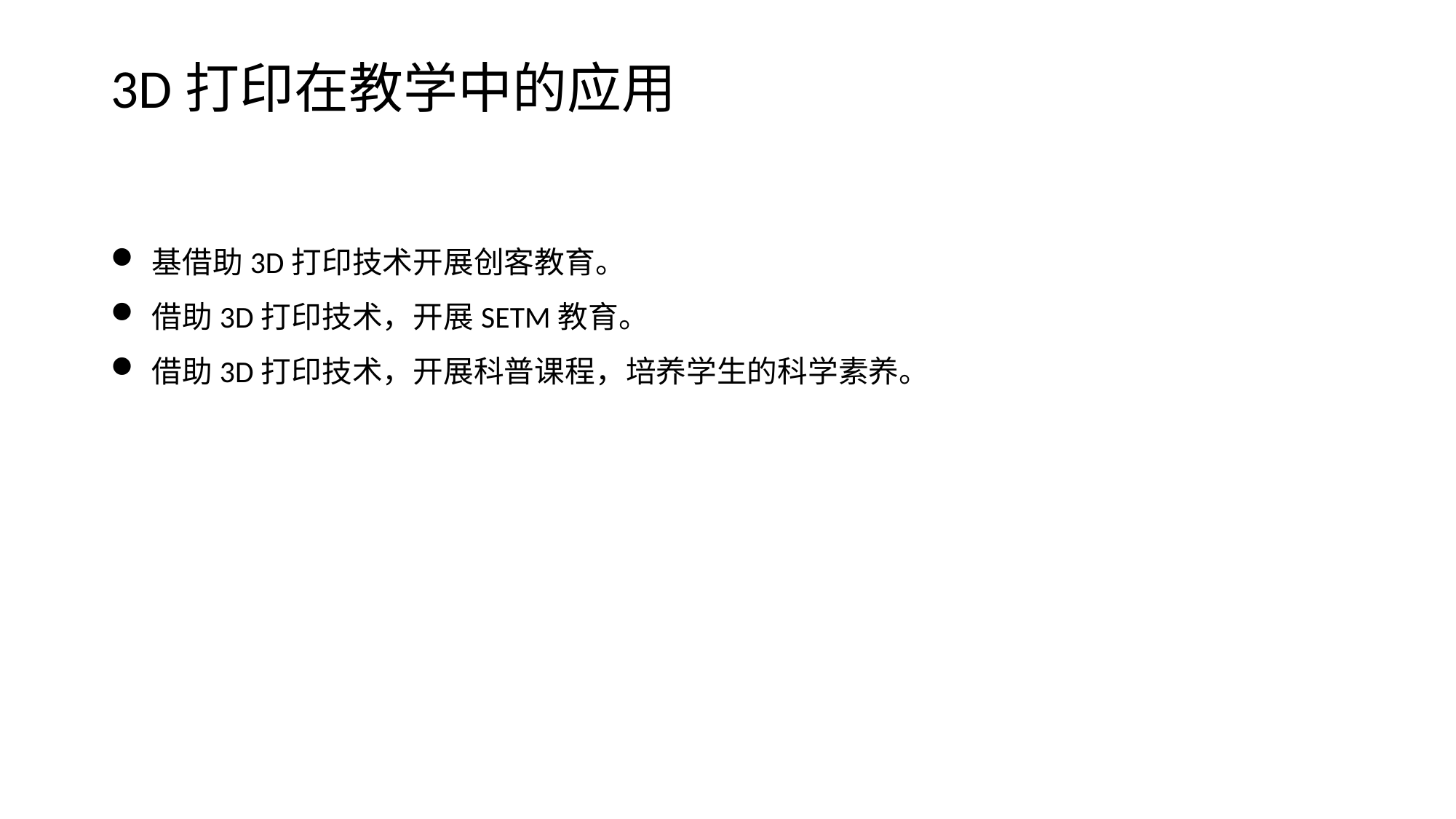

# 3D打印在教学中的应用
基借助3D打印技术开展创客教育。
借助3D打印技术，开展SETM教育。
借助3D打印技术，开展科普课程，培养学生的科学素养。